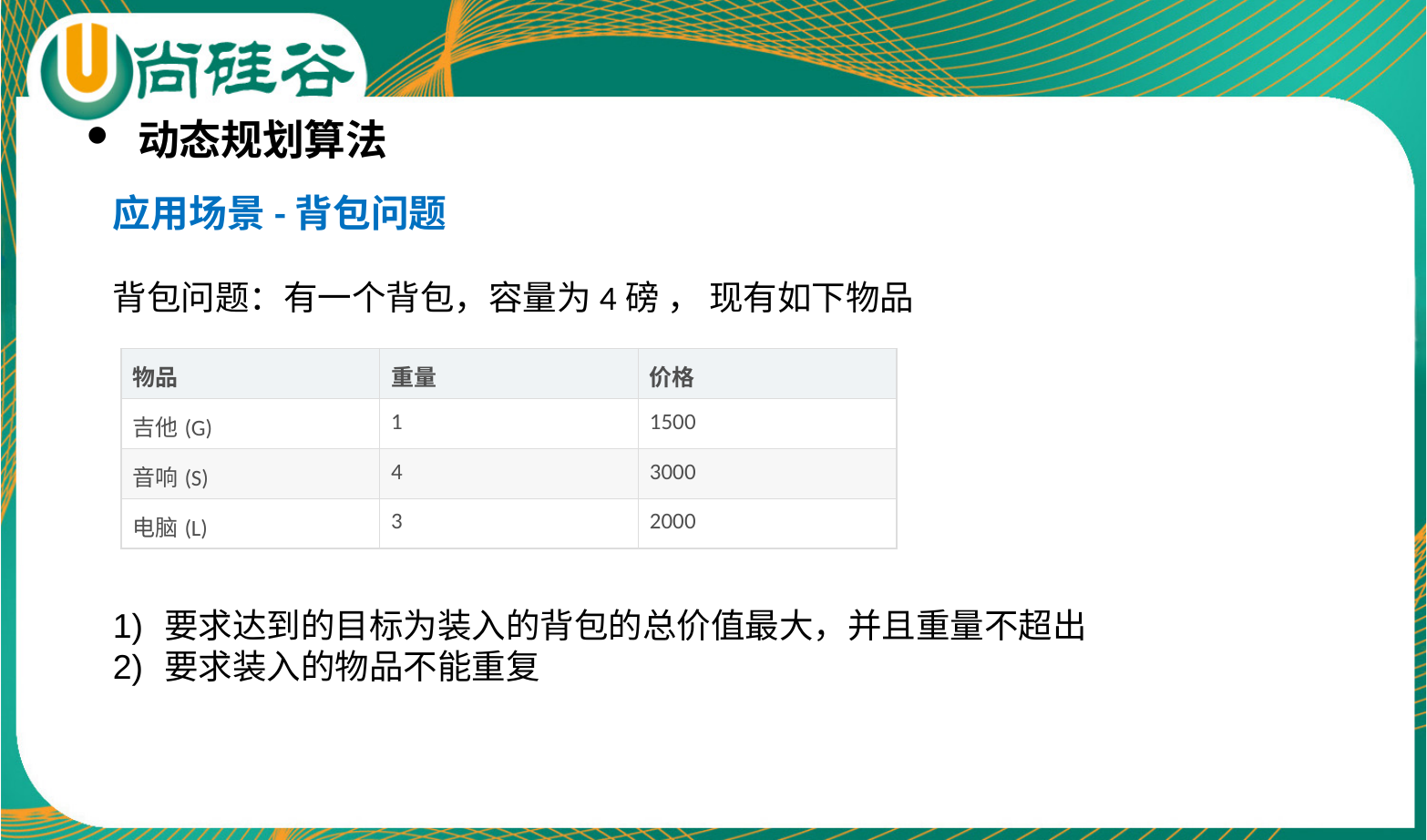

动态规划算法
应用场景-背包问题

背包问题：有一个背包，容量为4磅 ， 现有如下物品

要求达到的目标为装入的背包的总价值最大，并且重量不超出
要求装入的物品不能重复

| 物品 | 重量 | 价格 |
| --- | --- | --- |
| 吉他(G) | 1 | 1500 |
| 音响(S) | 4 | 3000 |
| 电脑(L) | 3 | 2000 |